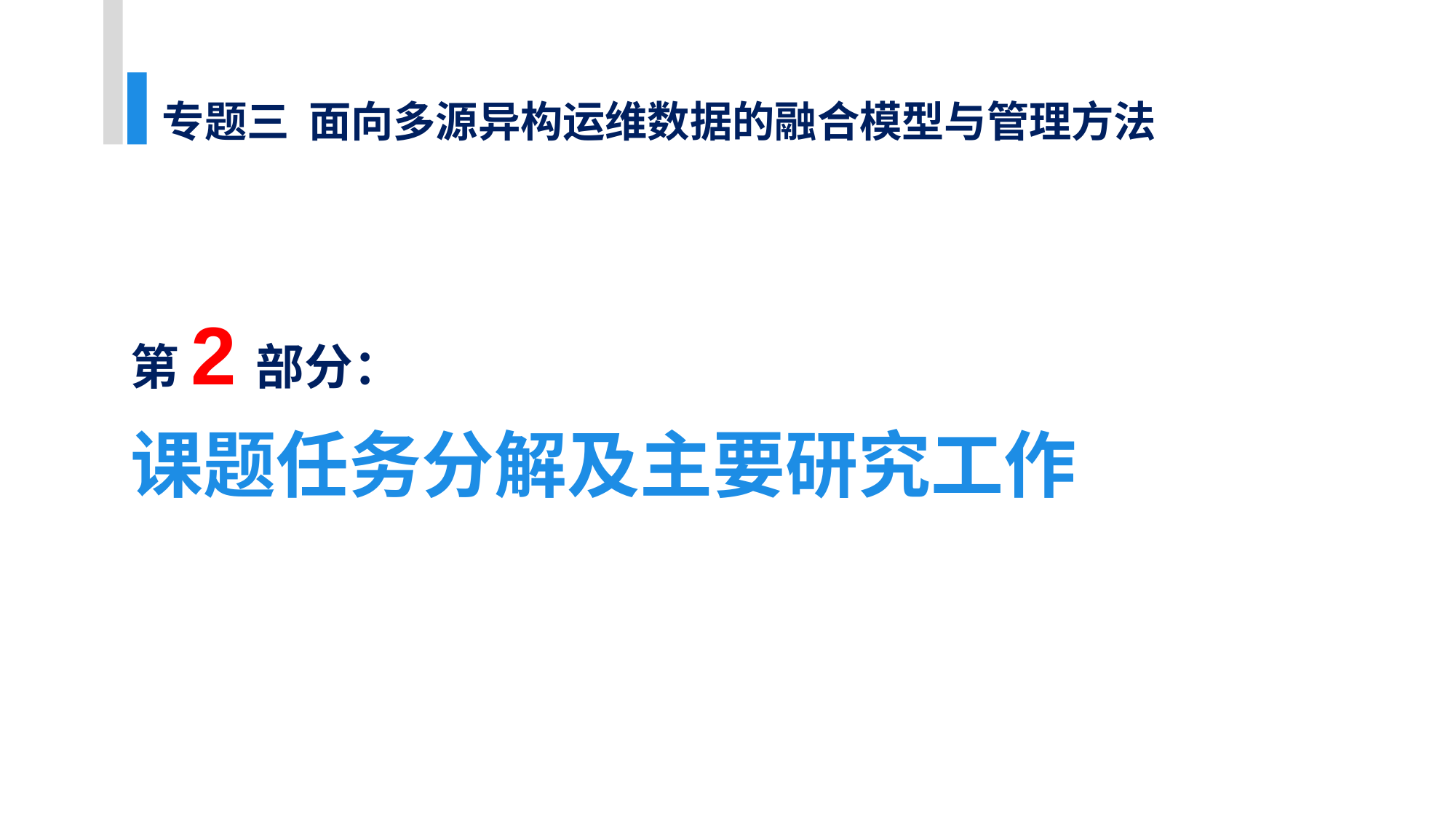

专题三  面向多源异构运维数据的融合模型与管理方法
第2部分：
课题任务分解及主要研究工作